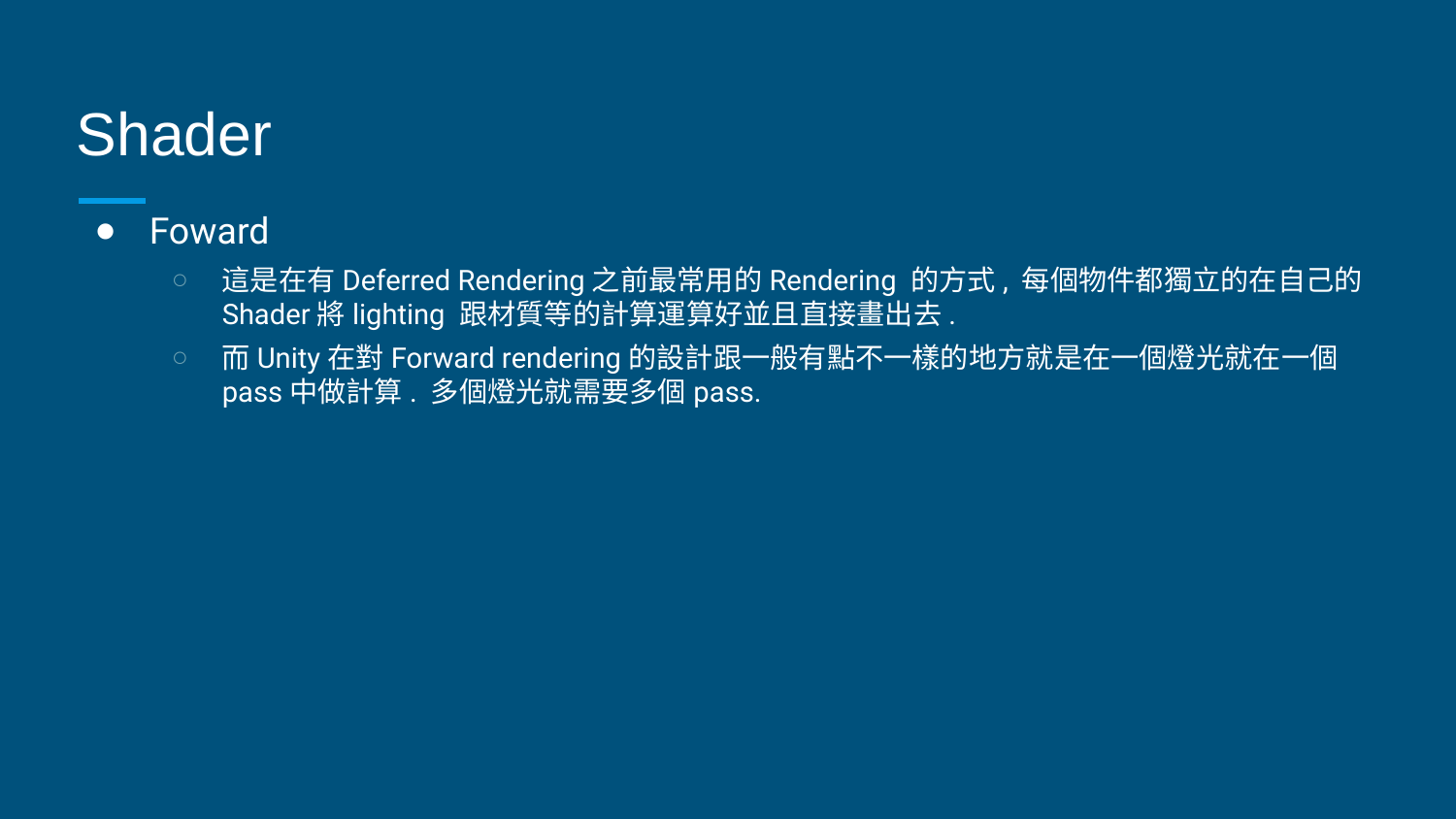

# Shader
Foward
這是在有Deferred Rendering之前最常用的Rendering 的方式, 每個物件都獨立的在自己的Shader將lighting 跟材質等的計算運算好並且直接畫出去.
而Unity在對Forward rendering的設計跟一般有點不一樣的地方就是在一個燈光就在一個pass中做計算. 多個燈光就需要多個pass.